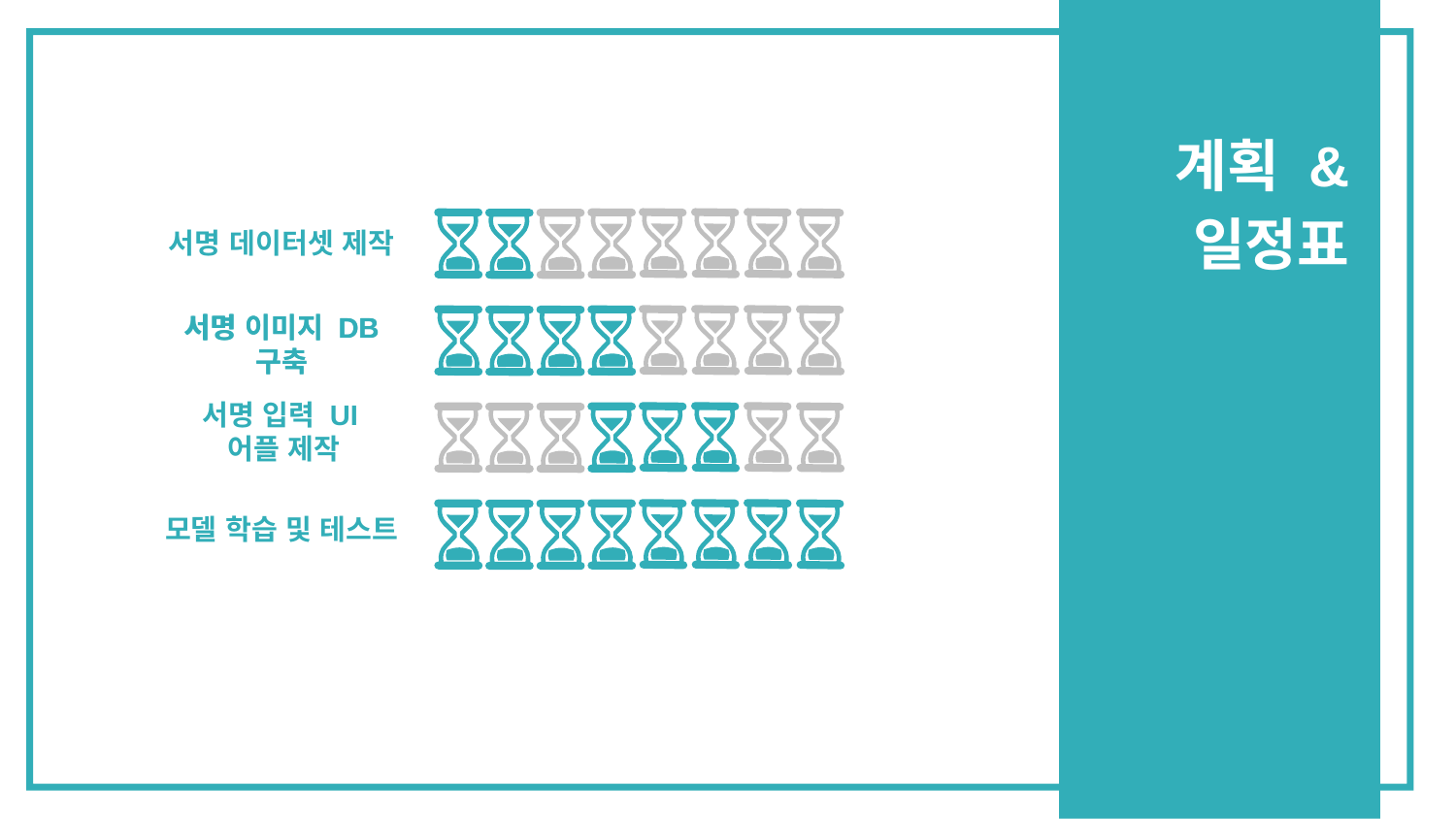

계획 &
일정표

서명 데이터셋 제작

서명 이미지 DB
구축
서명 이미지 DB
구축
서명 입력 UI
어플 제작

모델 학습 및 테스트